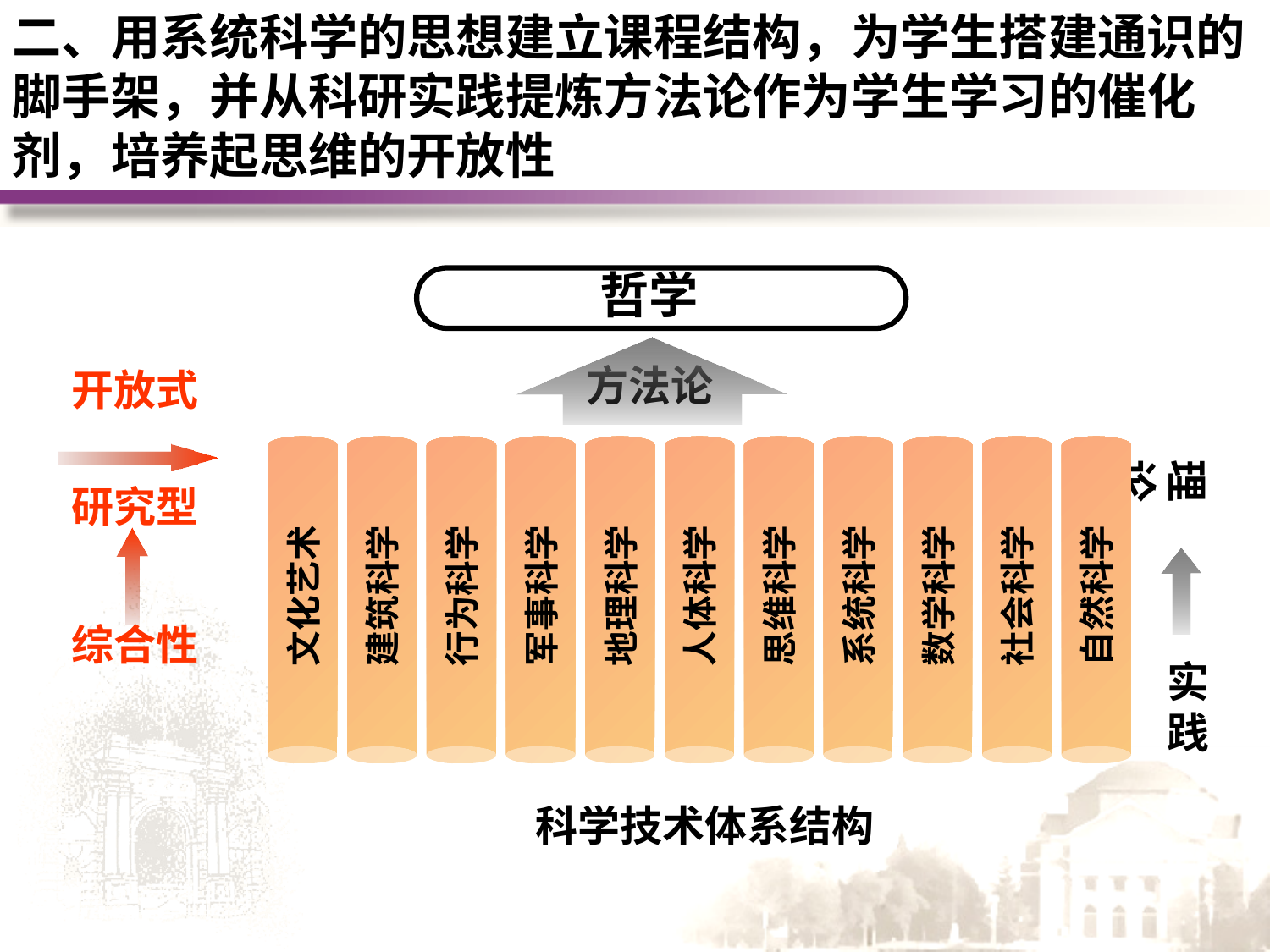

二、用系统科学的思想建立课程结构，为学生搭建通识的脚手架，并从科研实践提炼方法论作为学生学习的催化剂，培养起思维的开放性
哲学

方法论
开放式

研究型

综合性
理论

实践
军事科学
地理科学
思维科学
系统科学
数学科学
社会科学
建筑科学
行为科学
文化艺术
人体科学
自然科学
科学技术体系结构